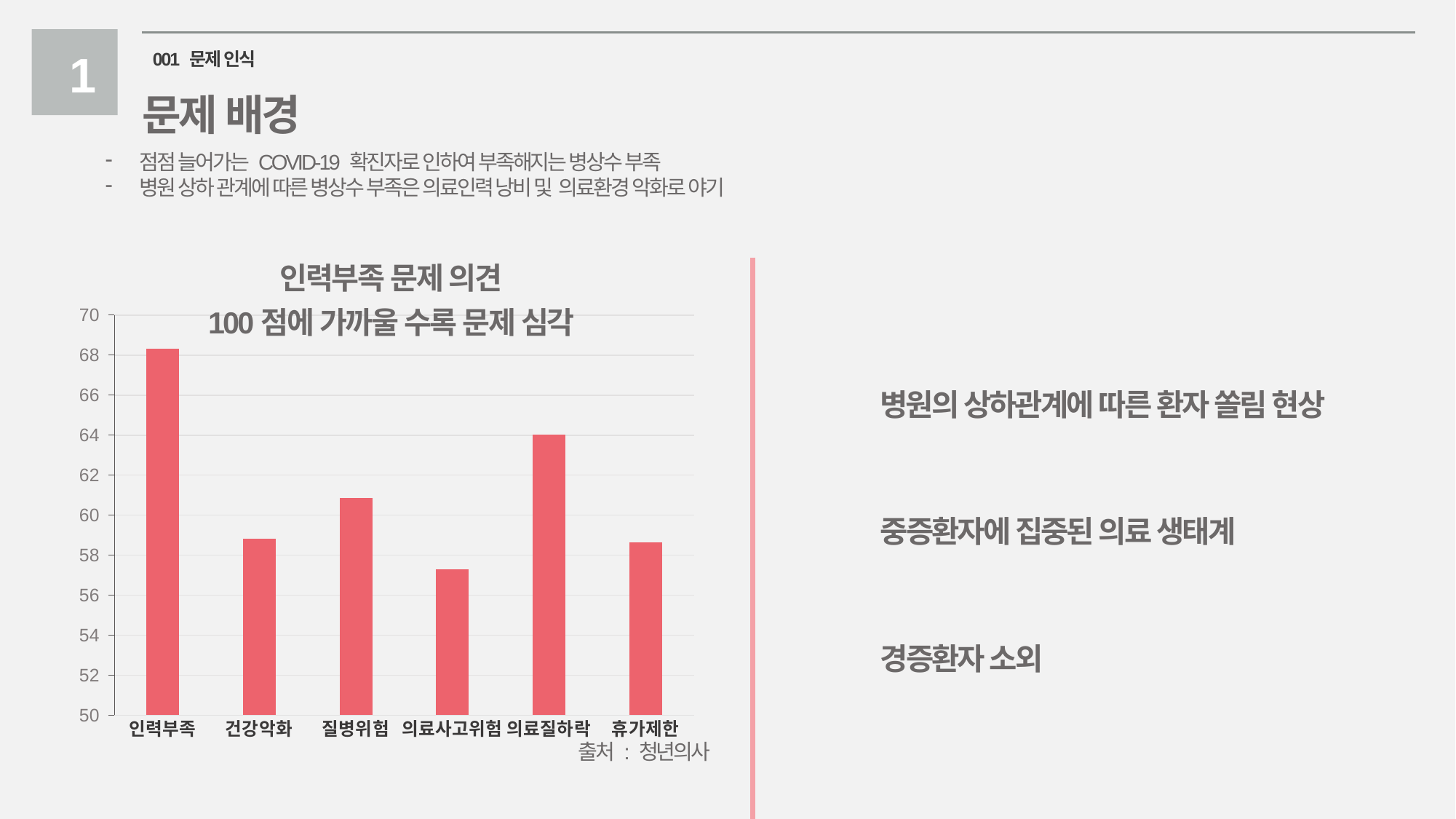

1
001 문제 인식
문제 배경
점점 늘어가는 COVID-19 확진자로 인하여 부족해지는 병상수 부족
병원 상하 관계에 따른 병상수 부족은 의료인력 낭비 및  의료환경 악화로 야기

### Chart: 인력부족 문제 의견
100점에 가까울 수록 문제 심각

| Category | 계열 1 | 열2 | 열3 |
|---|---|---|---|
| 인력부족 | 68.34 | None | None |
| 건강악화 | 58.82 | None | None |
| 질병위험 | 60.86 | None | None |
| 의료사고위험 | 57.29 | None | None |
| 의료질하락 | 64.03 | None | None |
| 휴가제한 | 58.65 | None | None |
병원의 상하관계에 따른 환자 쏠림 현상
중증환자에 집중된 의료 생태계
경증환자 소외
출처 : 청년의사